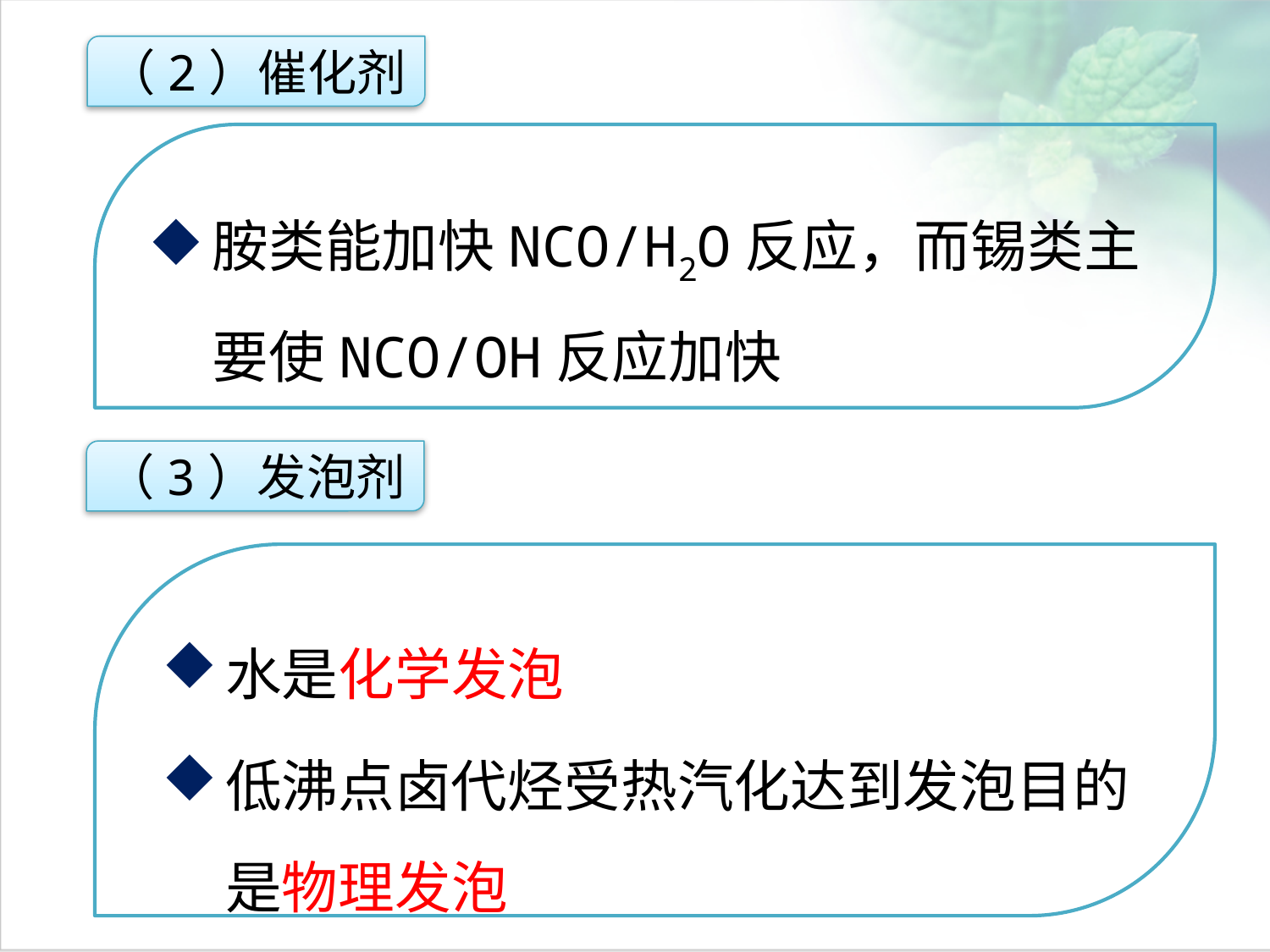

（2）催化剂
胺类能加快NCO/H2O反应，而锡类主要使NCO/OH反应加快
点击添加文本
点击添加文本
（3）发泡剂
水是化学发泡
低沸点卤代烃受热汽化达到发泡目的是物理发泡
点击添加文本
点击添加文本